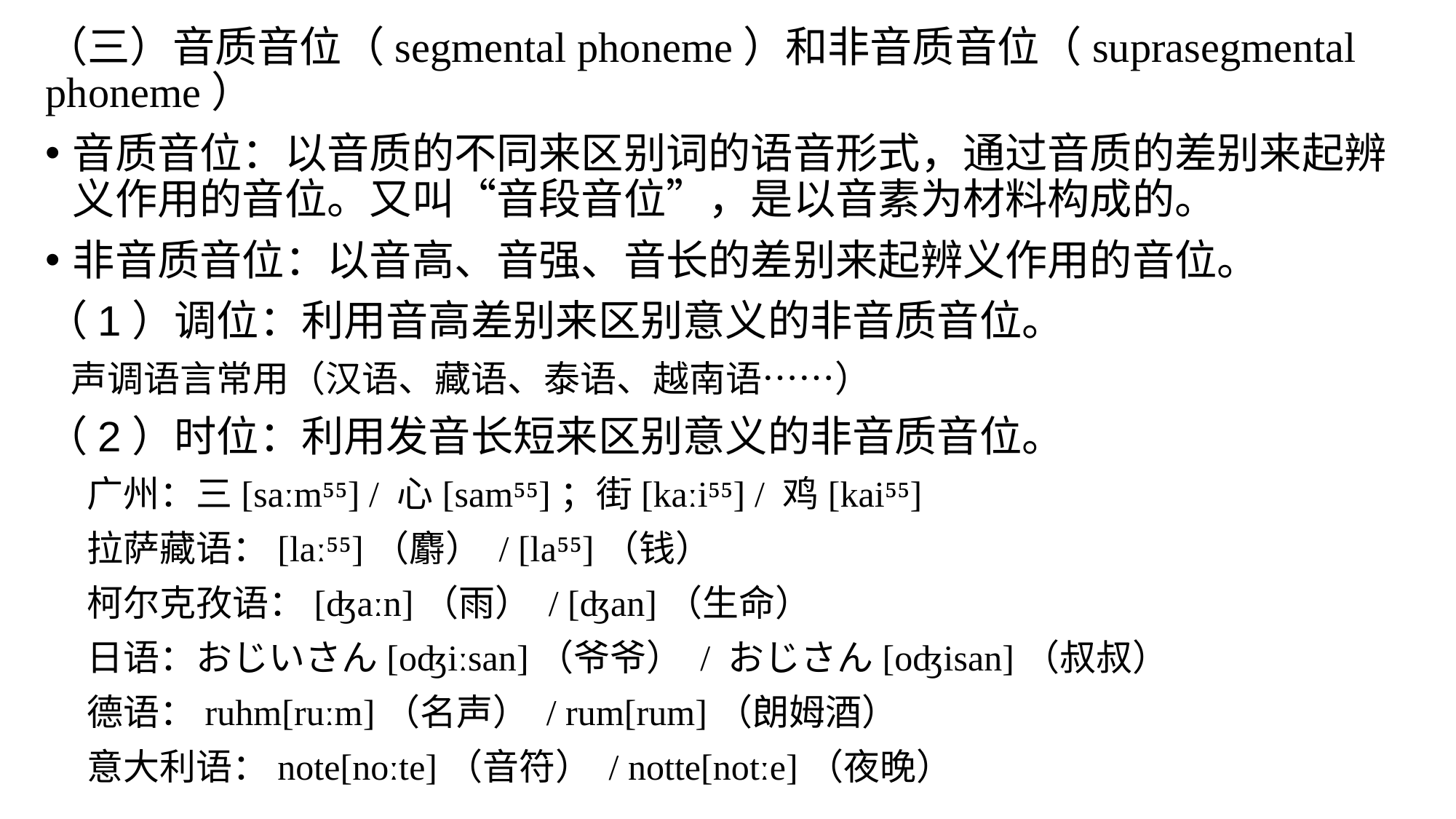

（三）音质音位（segmental phoneme）和非音质音位（suprasegmental phoneme）
音质音位：以音质的不同来区别词的语音形式，通过音质的差别来起辨义作用的音位。又叫“音段音位”，是以音素为材料构成的。
非音质音位：以音高、音强、音长的差别来起辨义作用的音位。
（1）调位：利用音高差别来区别意义的非音质音位。
  声调语言常用（汉语、藏语、泰语、越南语……）
（2）时位：利用发音长短来区别意义的非音质音位。
    广州：三[saːm⁵⁵] / 心[sam⁵⁵]；街[kaːi⁵⁵] / 鸡[kai⁵⁵]
    拉萨藏语：[laː⁵⁵]（麝） / [la⁵⁵]（钱）
    柯尔克孜语：[ʤaːn]（雨） / [ʤan]（生命）
    日语：おじいさん[oʤiːsan]（爷爷） / おじさん[oʤisan]（叔叔）
    德语：ruhm[ruːm]（名声） / rum[rum]（朗姆酒）
    意大利语：note[noːte]（音符） / notte[notːe]（夜晚）